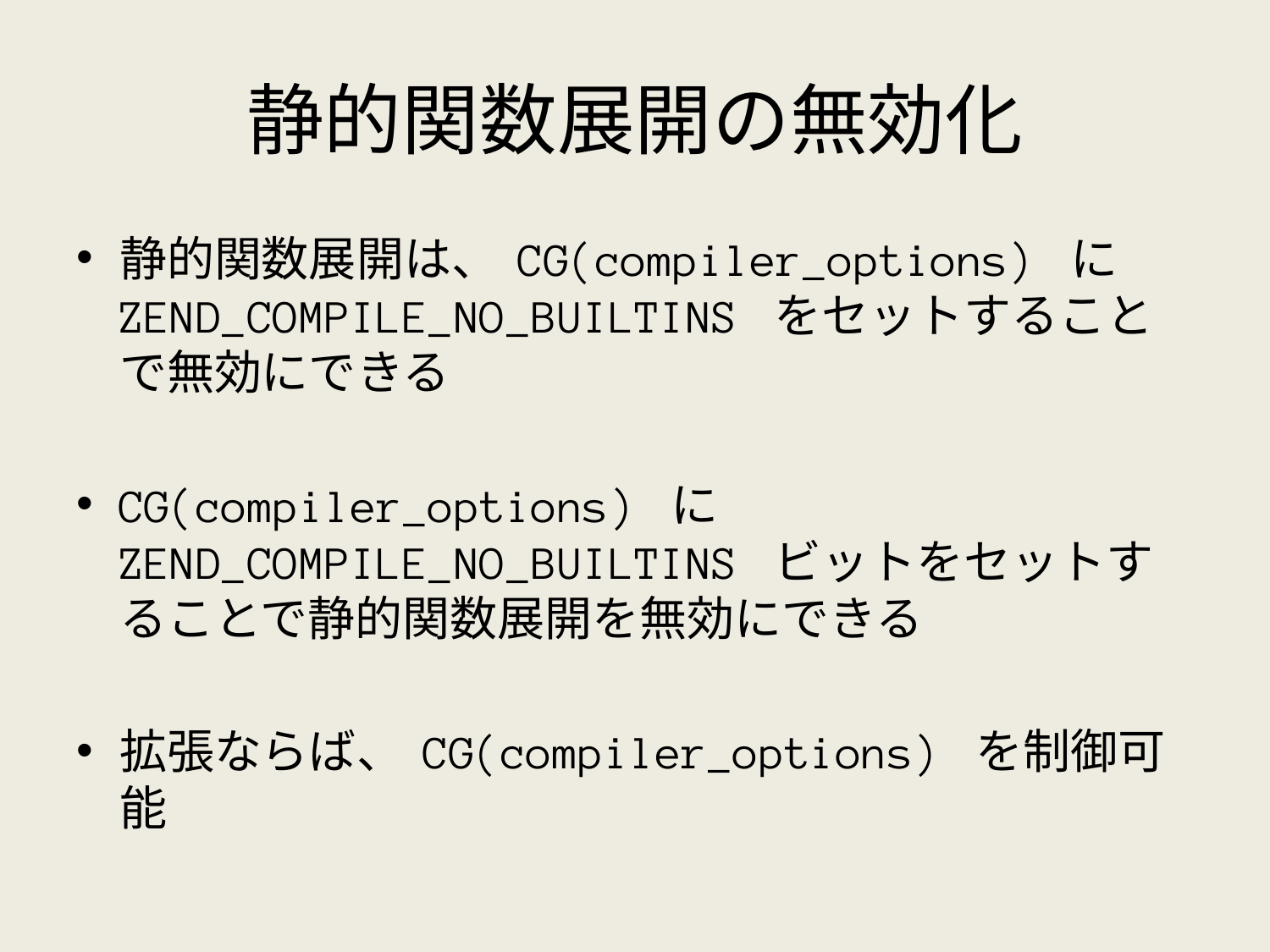

# 静的関数展開の無効化
静的関数展開は、 CG(compiler_options) に ZEND_COMPILE_NO_BUILTINS をセットすることで無効にできる

CG(compiler_options) に ZEND_COMPILE_NO_BUILTINS ビットをセットすることで静的関数展開を無効にできる

拡張ならば、 CG(compiler_options) を制御可能